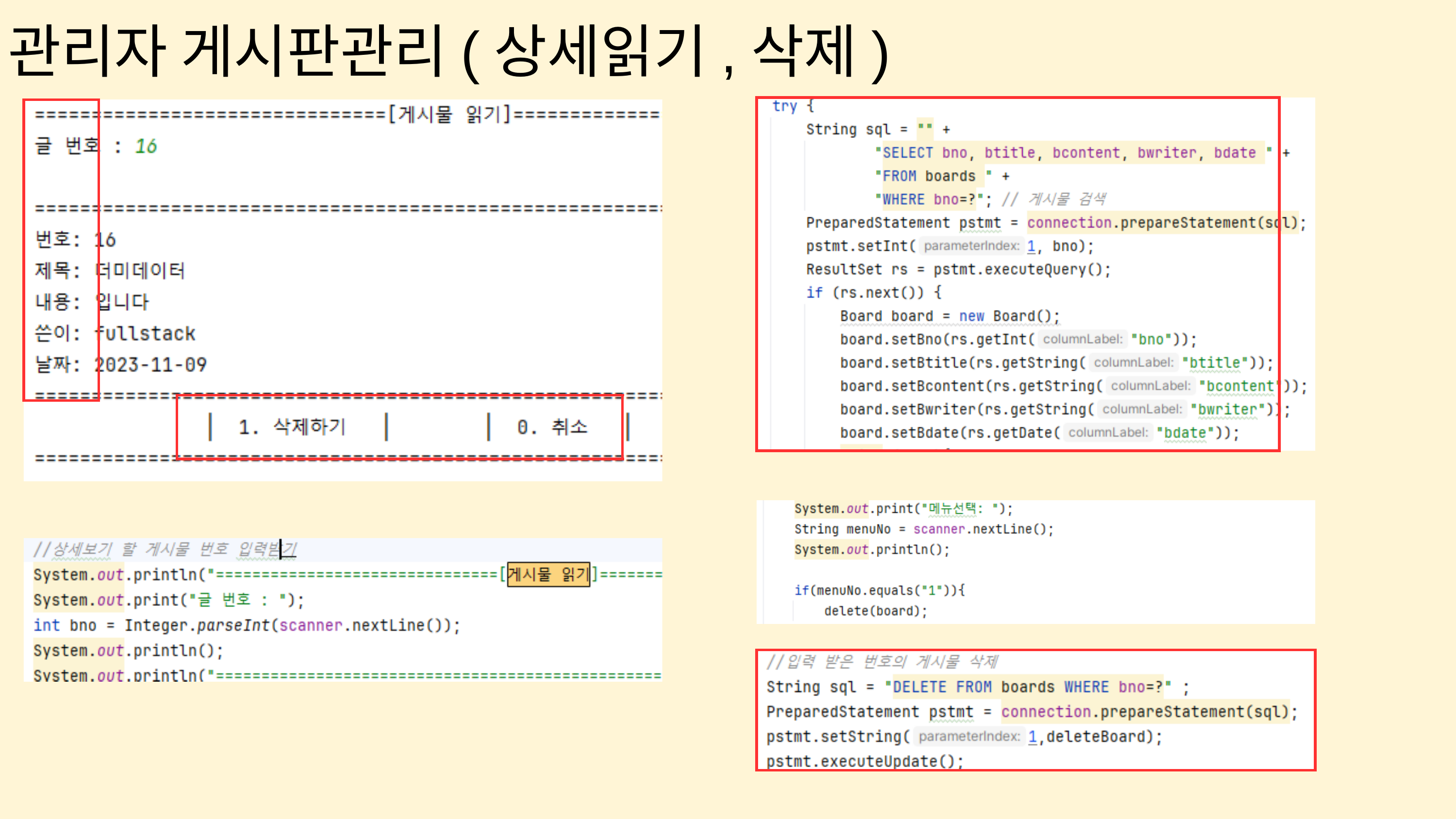

관리자 게시판관리(상세읽기,삭제)

|  |
| --- |

|  |
| --- |
|  |
| --- |

|  |
| --- |